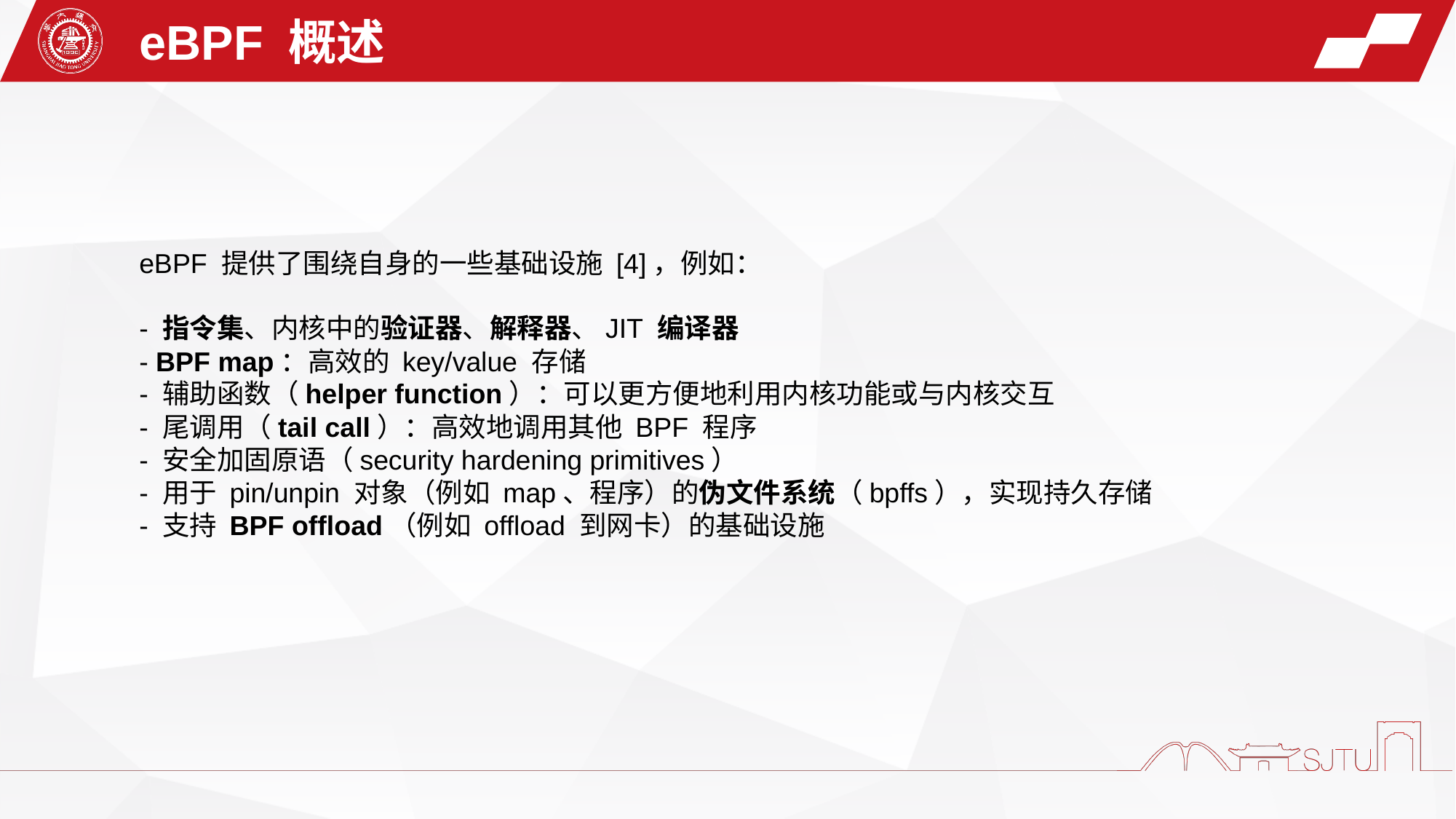

eBPF 概述
eBPF 提供了围绕自身的一些基础设施 [4]，例如：

- 指令集、内核中的验证器、解释器、JIT 编译器
- BPF map：高效的 key/value 存储
- 辅助函数（helper function）：可以更方便地利用内核功能或与内核交互
- 尾调用（tail call）：高效地调用其他 BPF 程序
- 安全加固原语（security hardening primitives）
- 用于 pin/unpin 对象（例如 map、程序）的伪文件系统（bpffs），实现持久存储
- 支持 BPF offload（例如 offload 到网卡）的基础设施